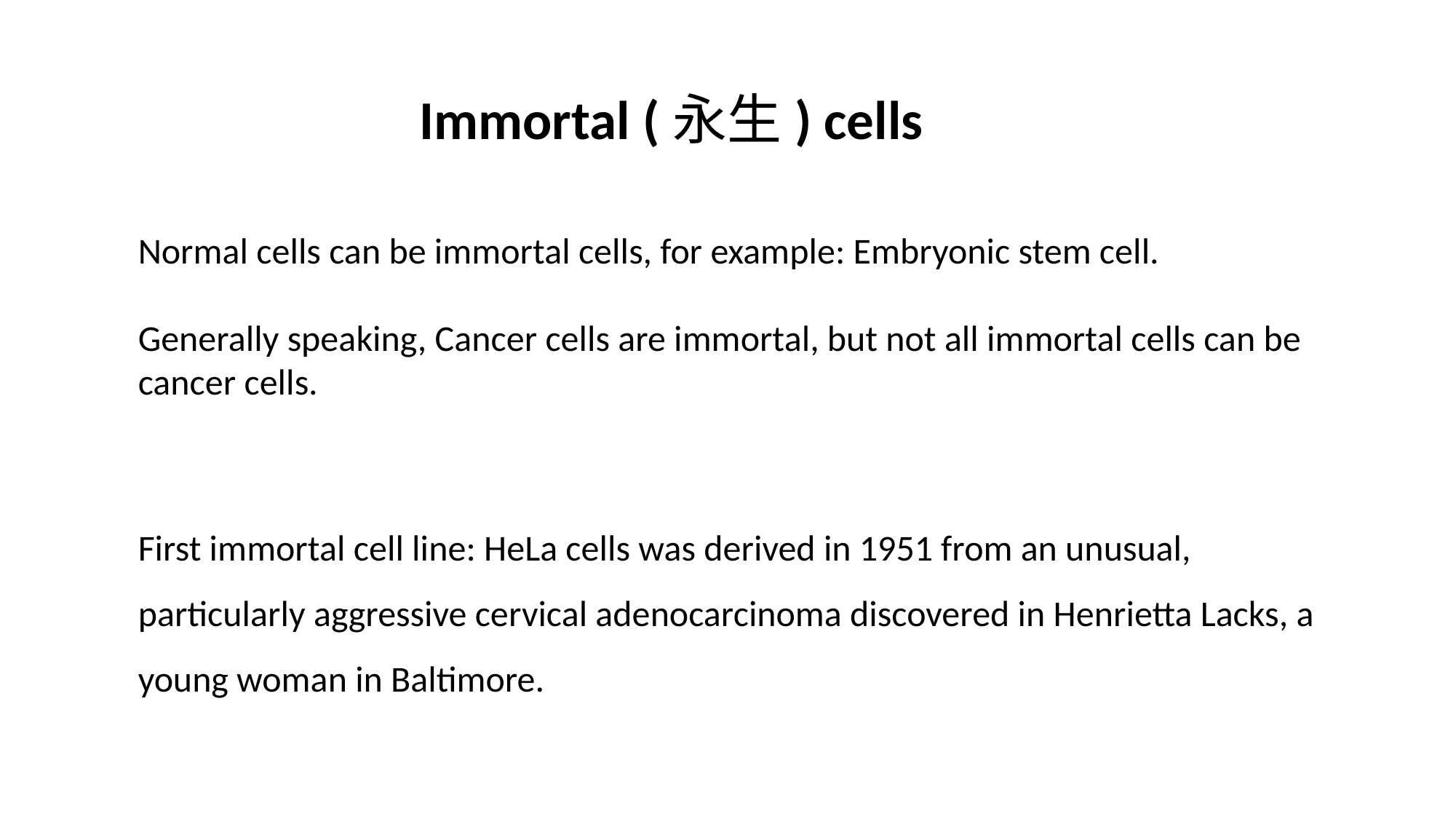

Immortal (永生) cells
Normal cells can be immortal cells, for example: Embryonic stem cell.

Generally speaking, Cancer cells are immortal, but not all immortal cells can be cancer cells.

First immortal cell line: HeLa cells was derived in 1951 from an unusual, particularly aggressive cervical adenocarcinoma discovered in Henrietta Lacks, a young woman in Baltimore.